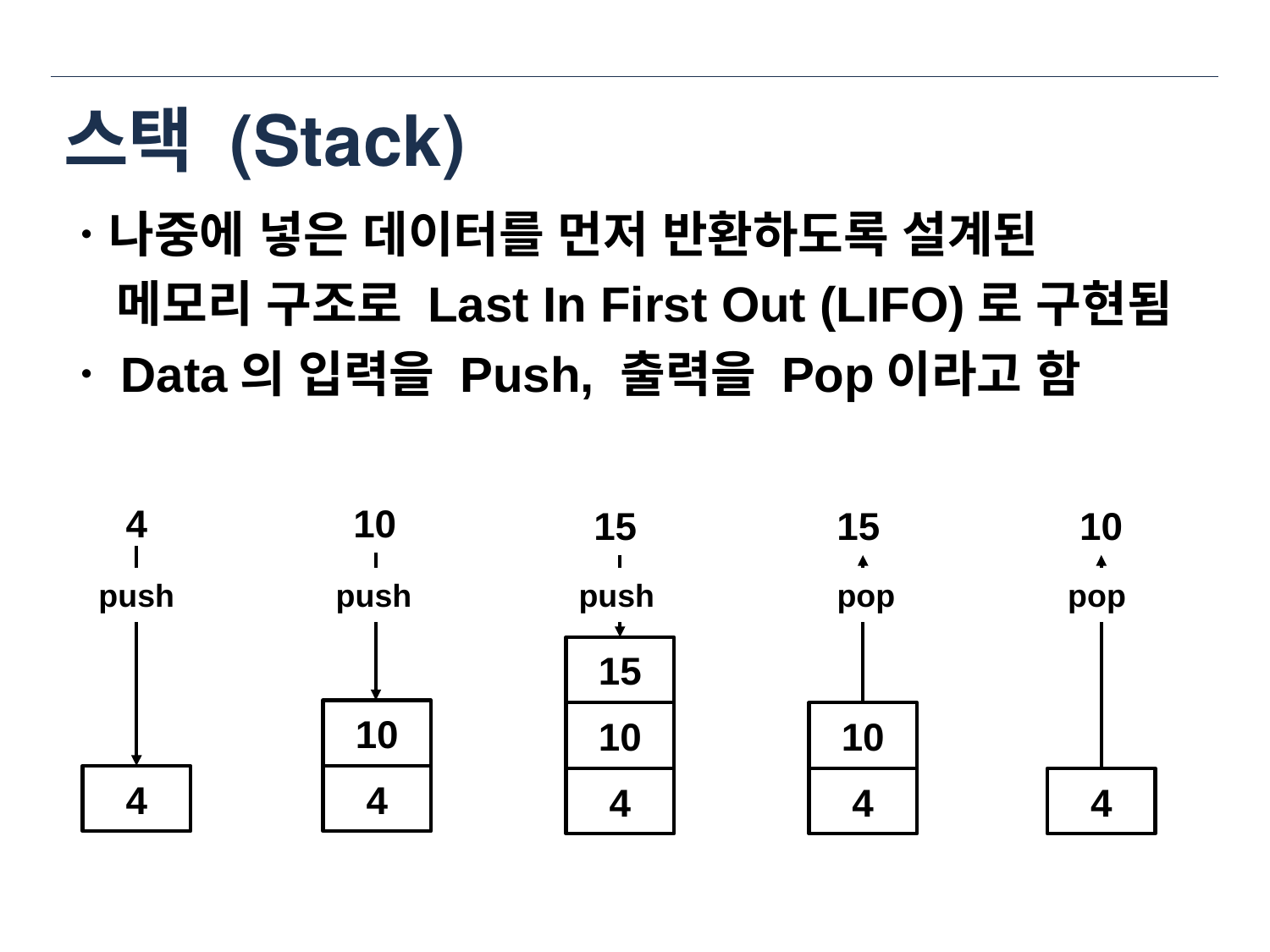

# 스택 (Stack)
ㆍ나중에 넣은 데이터를 먼저 반환하도록 설계된
   메모리 구조로 Last In First Out (LIFO)로 구현됨
ㆍData의 입력을 Push, 출력을 Pop이라고 함

4
4
10
10
4
15
15
10
4
15
10
4
10
4
push
push
push
pop
pop